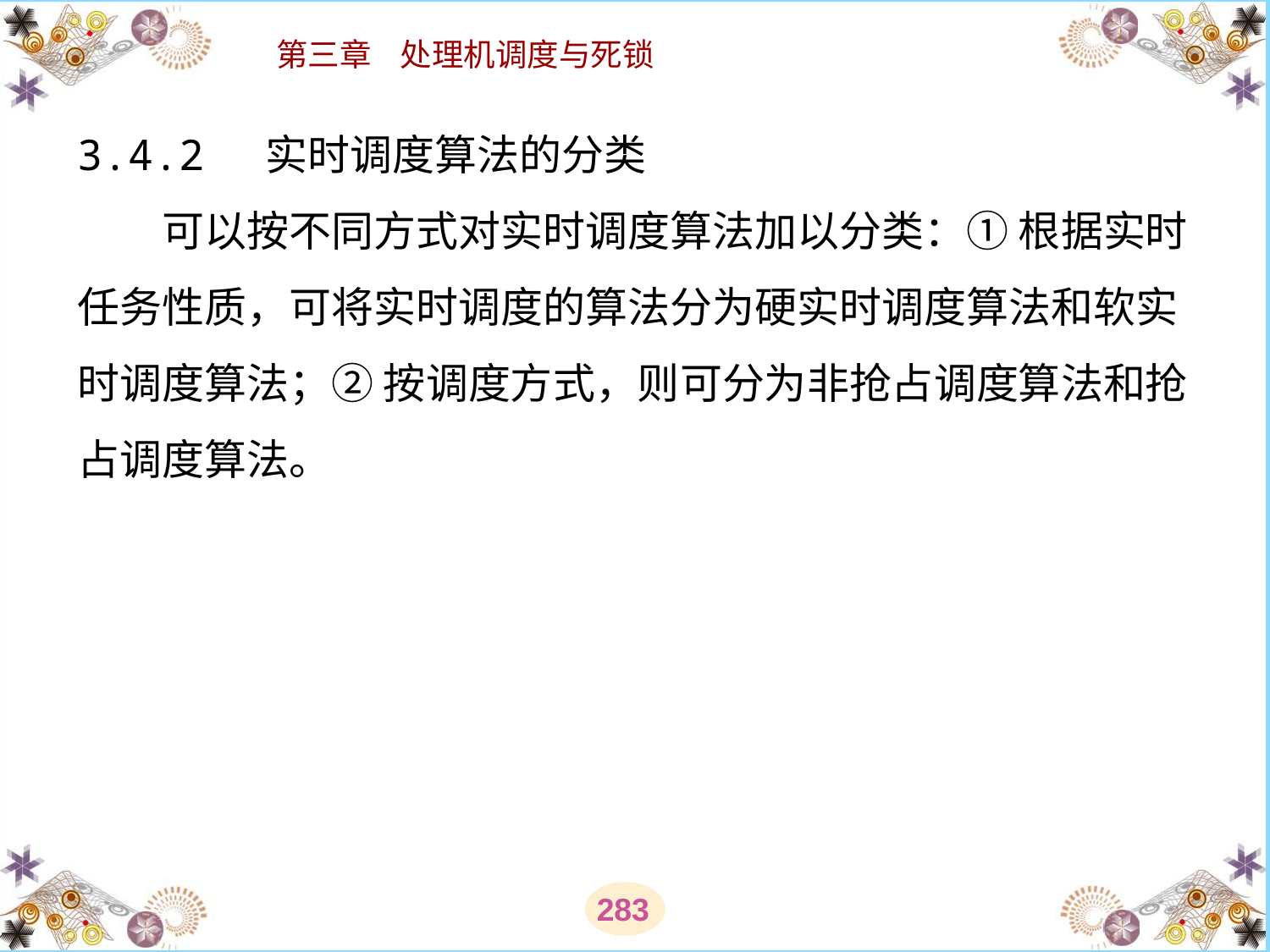

# 3.4.2  实时调度算法的分类 　　可以按不同方式对实时调度算法加以分类：① 根据实时任务性质，可将实时调度的算法分为硬实时调度算法和软实时调度算法；② 按调度方式，则可分为非抢占调度算法和抢占调度算法。